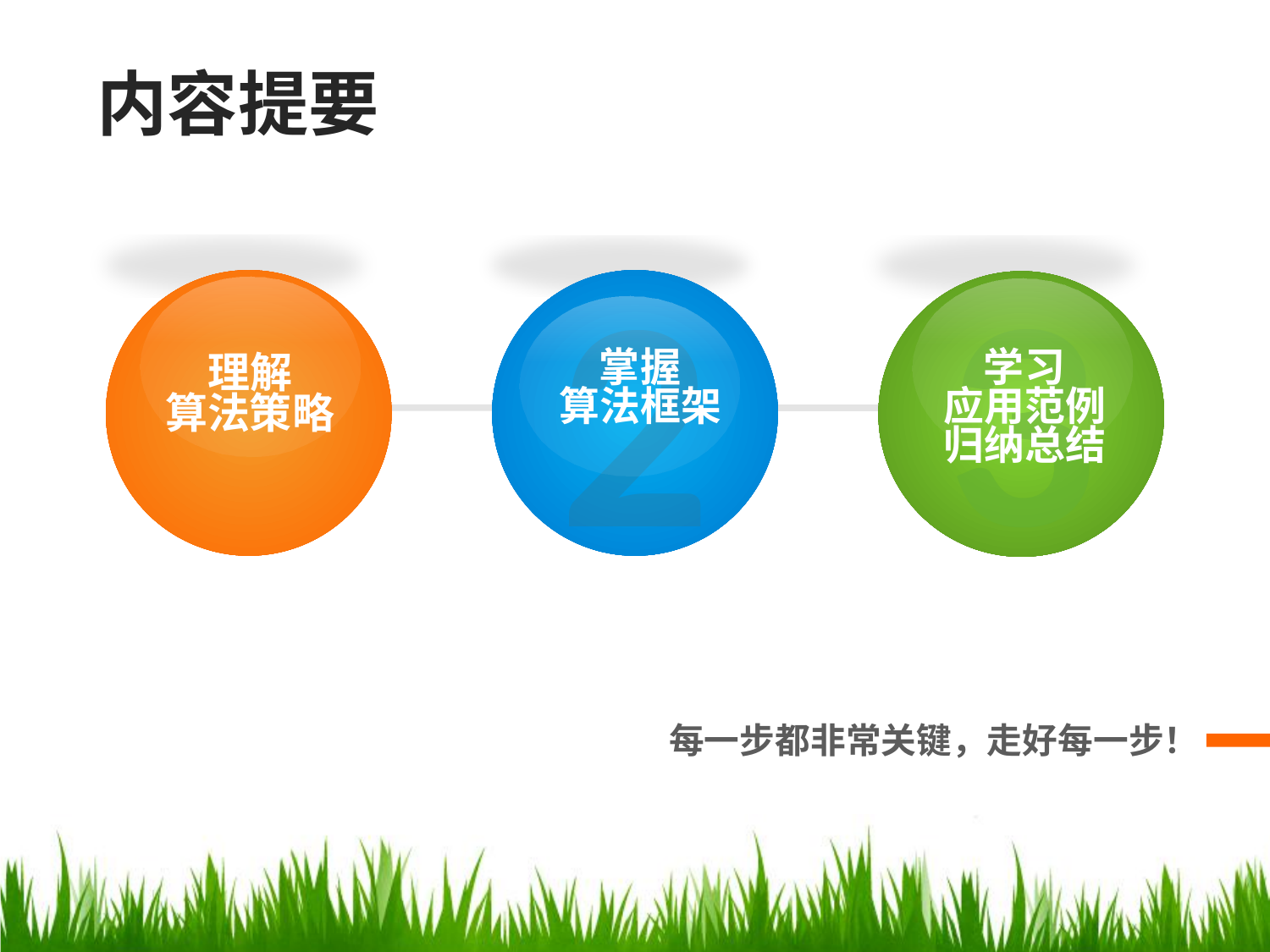

内容提要
1
3

学习
应用范例
归纳总结
2

掌握
算法框架

理解
算法策略
每一步都非常关键，走好每一步！